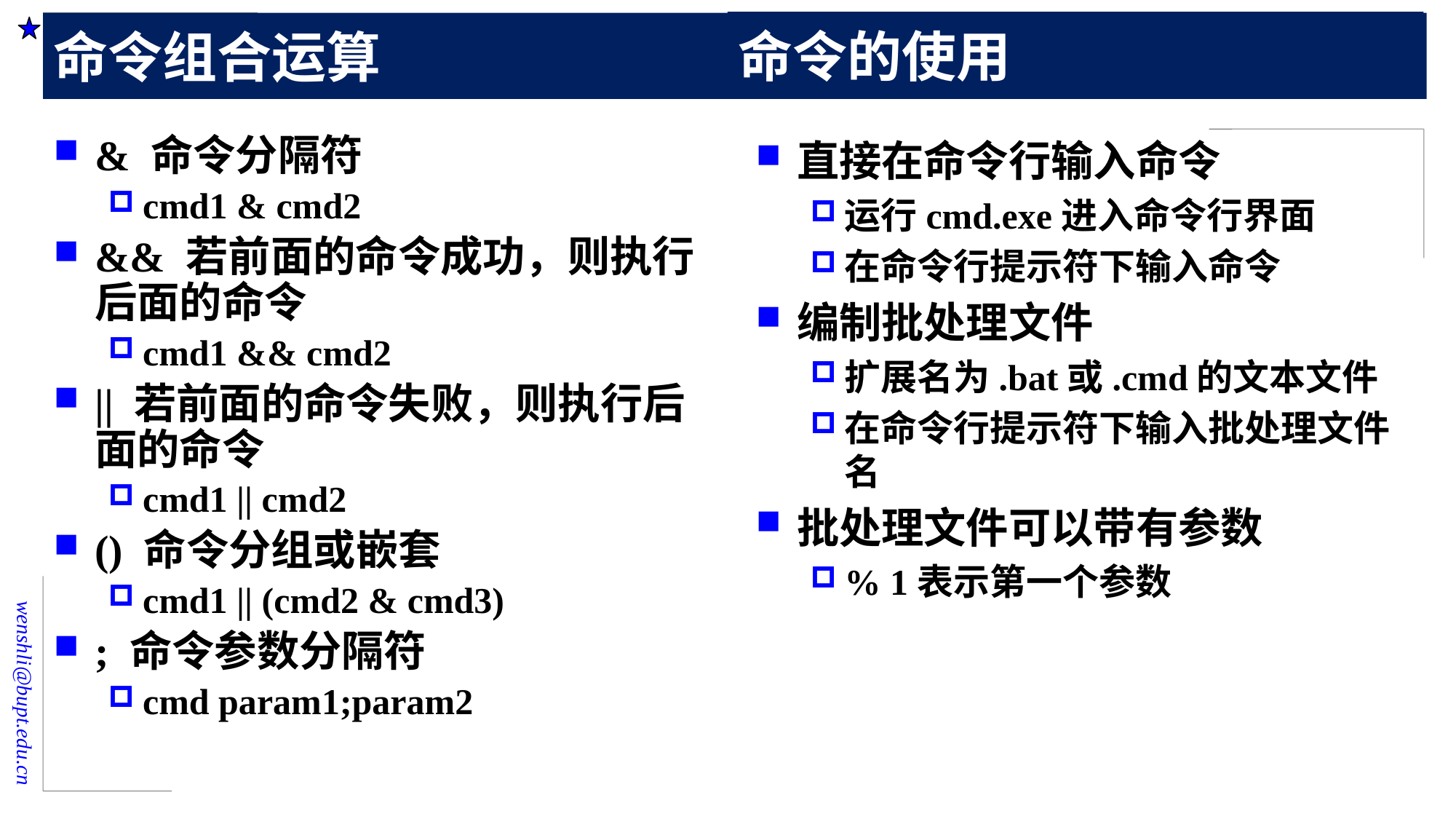

命令的使用
# 命令组合运算
& 命令分隔符
cmd1 & cmd2
&& 若前面的命令成功，则执行后面的命令
cmd1 && cmd2
|| 若前面的命令失败，则执行后面的命令
cmd1 || cmd2
() 命令分组或嵌套
cmd1 || (cmd2 & cmd3)
; 命令参数分隔符
cmd param1;param2
直接在命令行输入命令
运行cmd.exe进入命令行界面
在命令行提示符下输入命令
编制批处理文件
扩展名为.bat或.cmd的文本文件
在命令行提示符下输入批处理文件名
批处理文件可以带有参数
% 1表示第一个参数

11